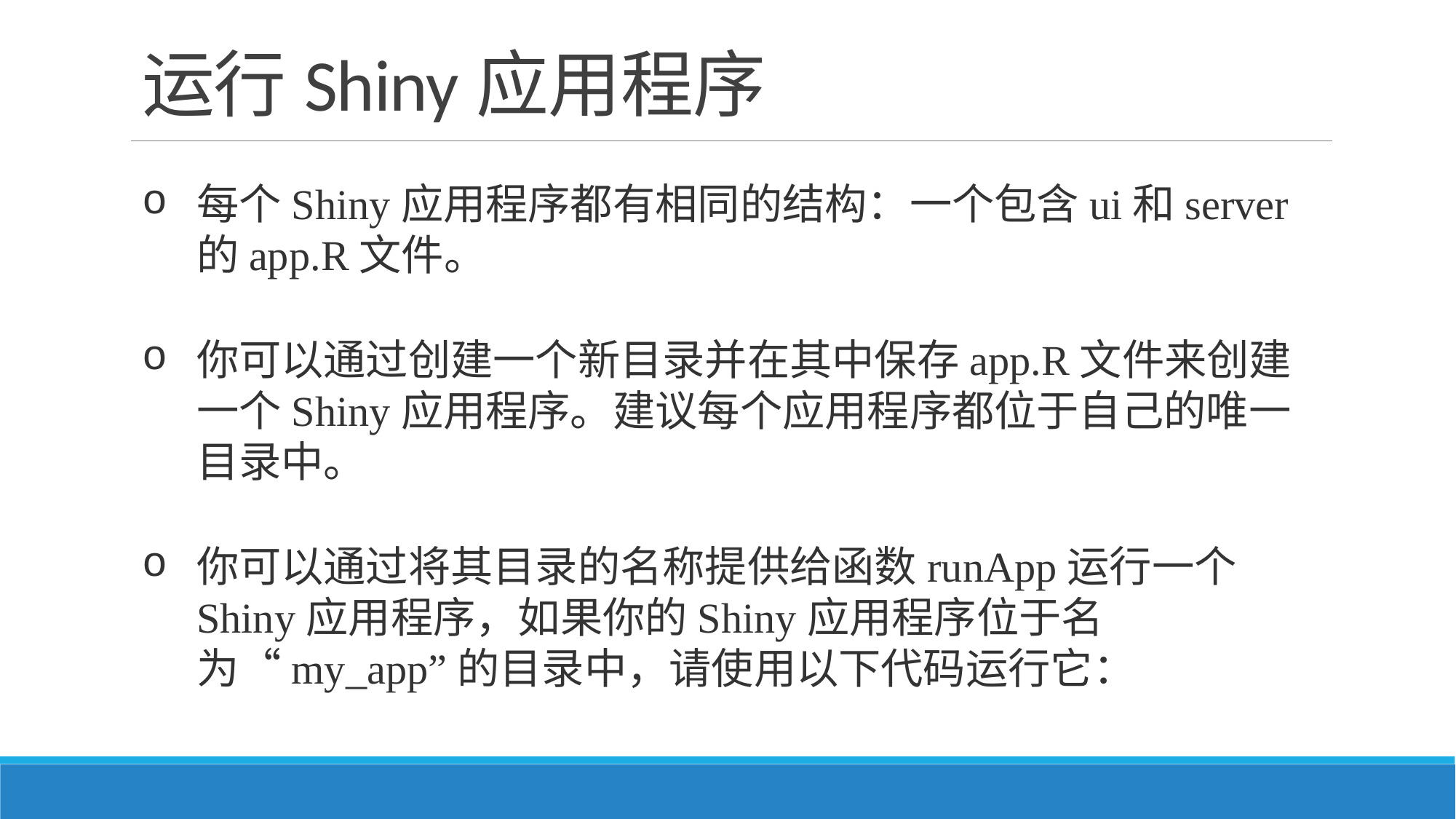

# 运行Shiny应用程序
每个Shiny应用程序都有相同的结构：一个包含ui和server的app.R文件。

你可以通过创建一个新目录并在其中保存app.R文件来创建一个Shiny应用程序。建议每个应用程序都位于自己的唯一目录中。

你可以通过将其目录的名称提供给函数runApp运行一个Shiny应用程序，如果你的Shiny应用程序位于名为“my_app”的目录中，请使用以下代码运行它：